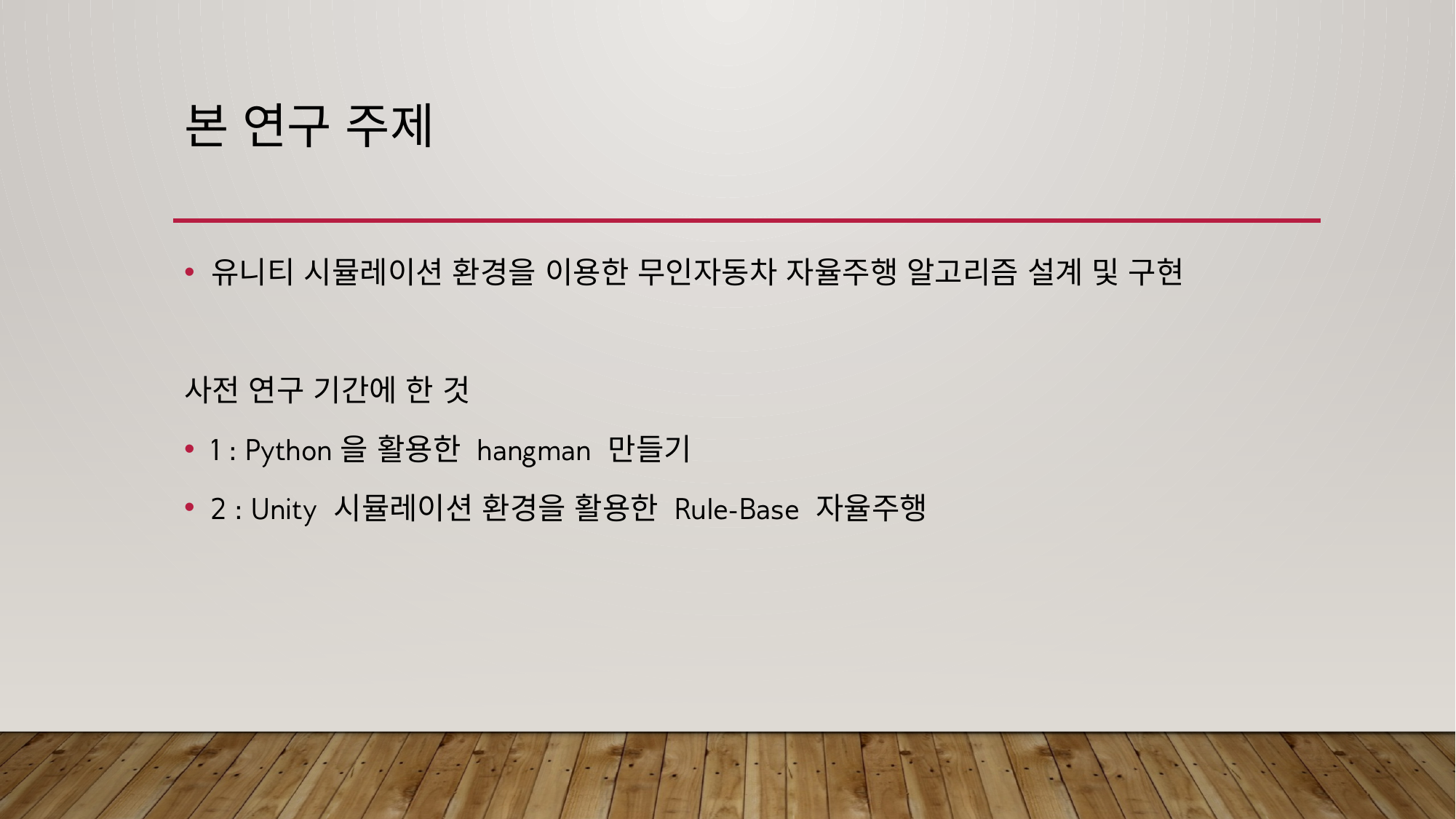

# 본 연구 주제
유니티 시뮬레이션 환경을 이용한 무인자동차 자율주행 알고리즘 설계 및 구현

사전 연구 기간에 한 것
1 : Python을 활용한 hangman 만들기
2 : Unity 시뮬레이션 환경을 활용한 Rule-Base 자율주행